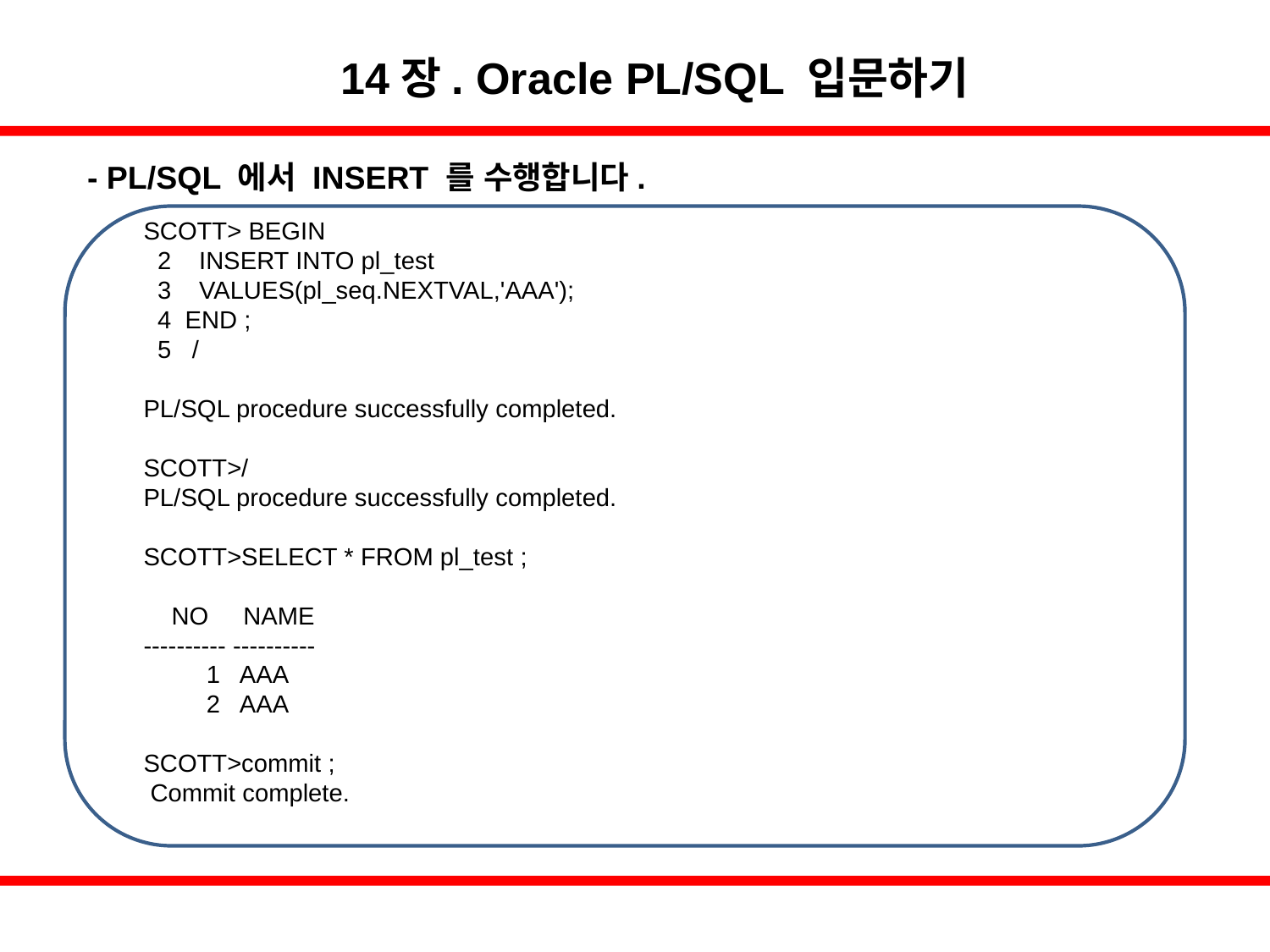

14장. Oracle PL/SQL 입문하기

- PL/SQL 에서 INSERT 를 수행합니다.
     SCOTT> BEGIN
       2    INSERT INTO pl_test
       3    VALUES(pl_seq.NEXTVAL,'AAA');
       4  END ;
       5   /

     PL/SQL procedure successfully completed.

     SCOTT>/
     PL/SQL procedure successfully completed.

     SCOTT>SELECT * FROM pl_test ;

         NO     NAME
     ---------- ----------
              1   AAA
              2   AAA

     SCOTT>commit ;
      Commit complete.